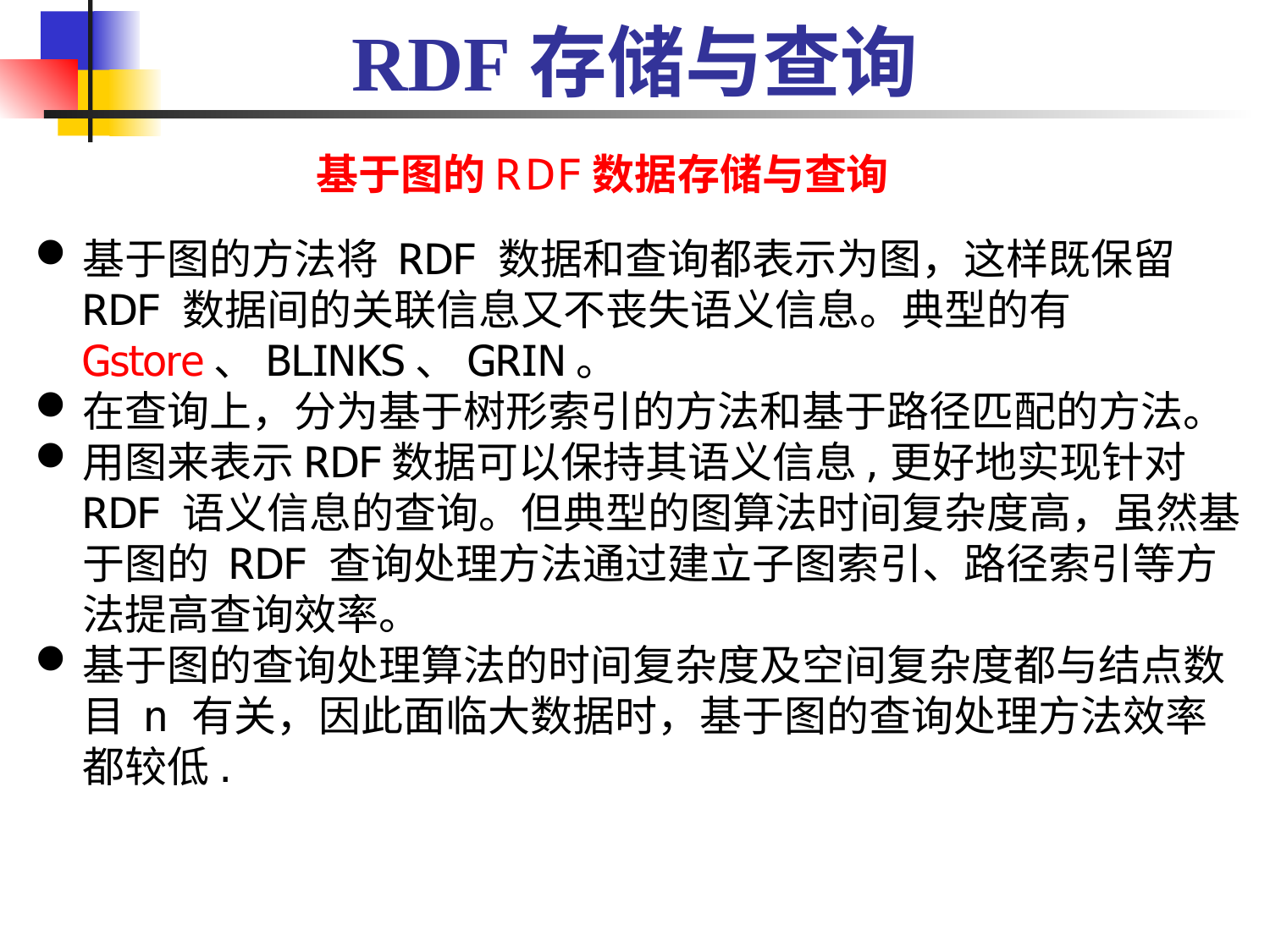

# RDF存储与查询
基于图的RDF数据存储与查询

基于图的方法将 RDF 数据和查询都表示为图，这样既保留 RDF 数据间的关联信息又不丧失语义信息。典型的有Gstore、BLINKS、GRIN。
在查询上，分为基于树形索引的方法和基于路径匹配的方法。
用图来表示RDF数据可以保持其语义信息,更好地实现针对 RDF 语义信息的查询。但典型的图算法时间复杂度高，虽然基于图的 RDF 查询处理方法通过建立子图索引、路径索引等方法提高查询效率。
基于图的查询处理算法的时间复杂度及空间复杂度都与结点数目 n 有关，因此面临大数据时，基于图的查询处理方法效率都较低.